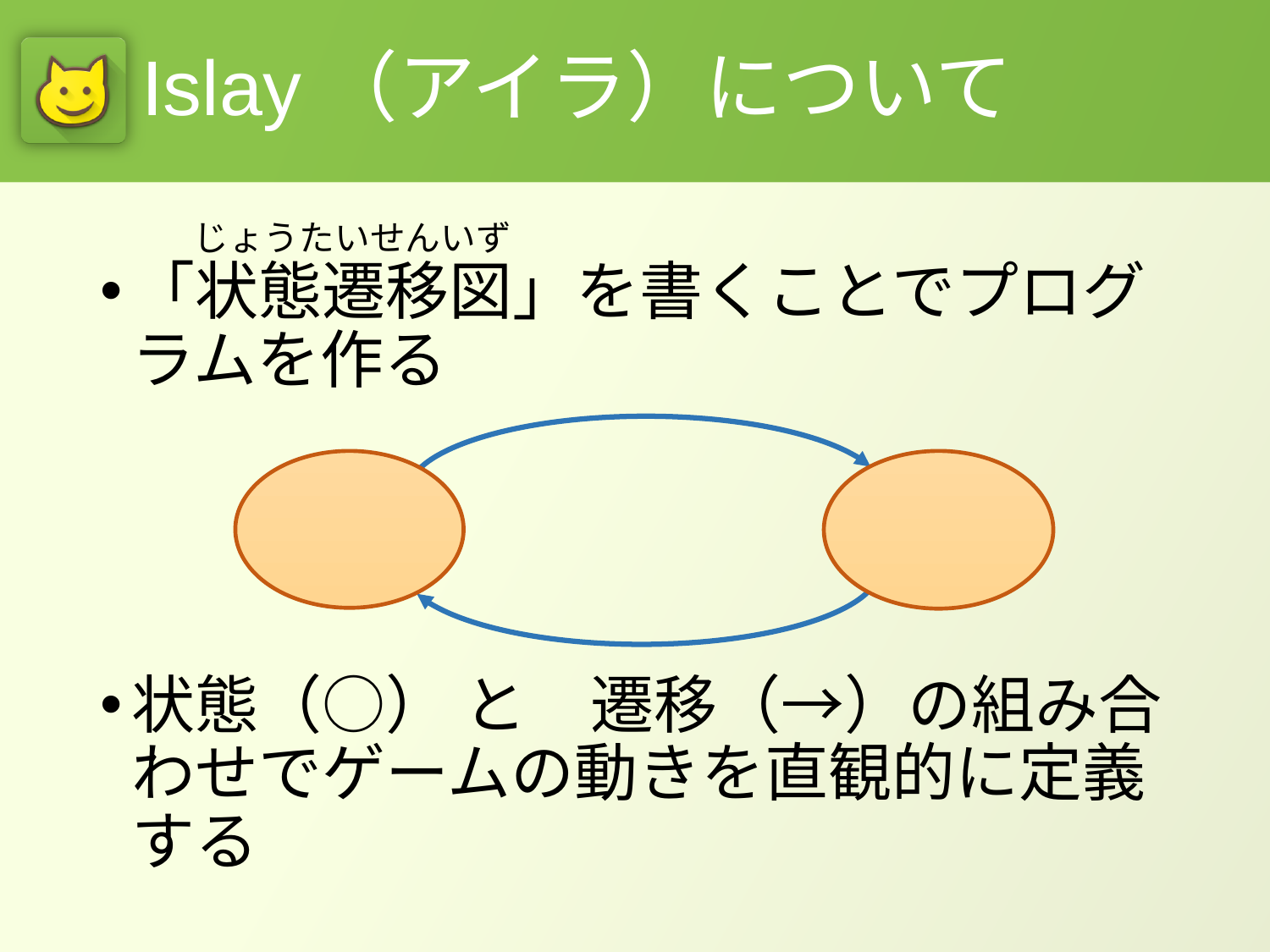

Islay（アイラ）について
じょうたいせんいず
「状態遷移図」を書くことでプログラムを作る

状態（○） と　遷移（→）の組み合わせでゲームの動きを直観的に定義する